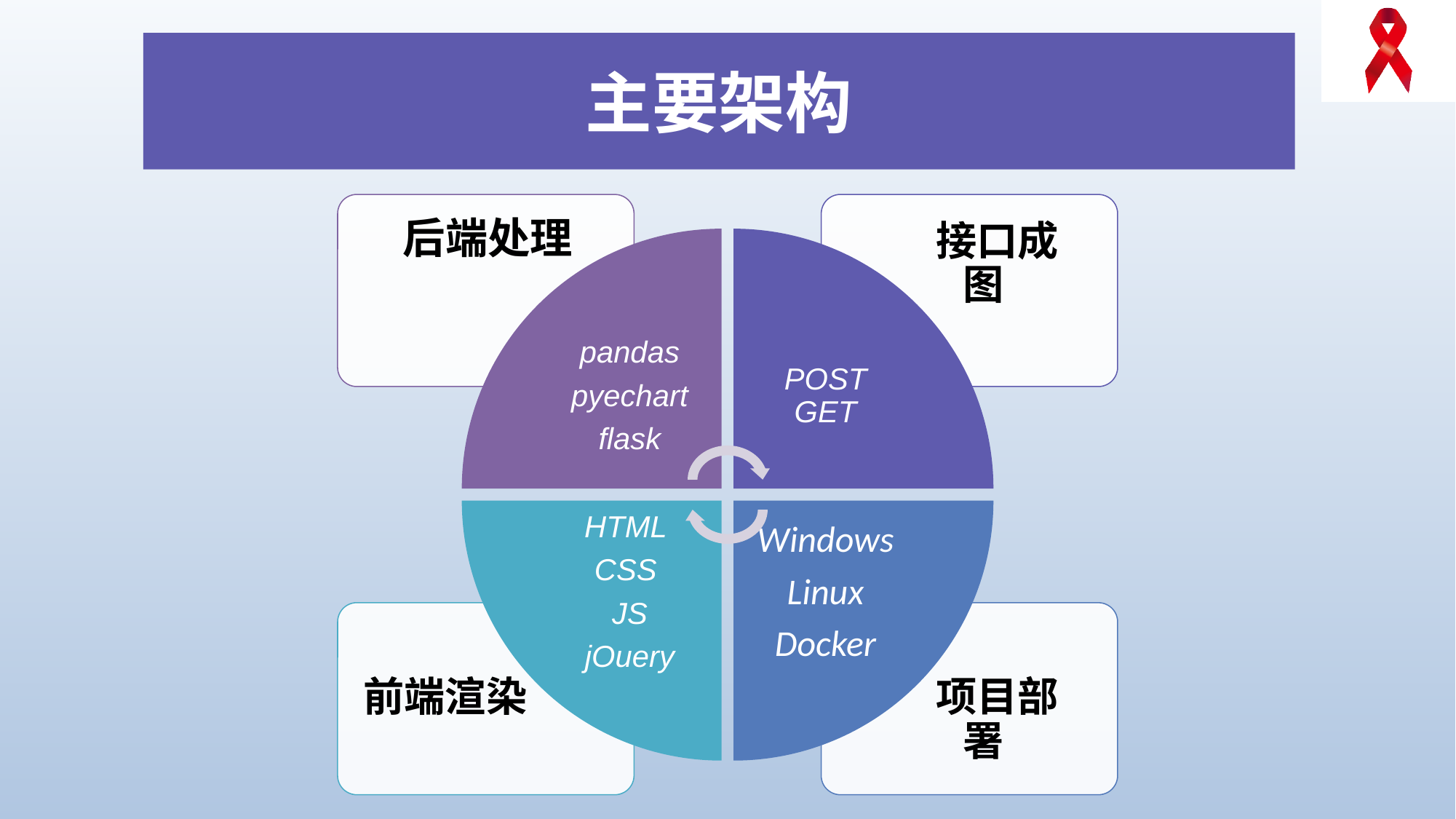

# 主要架构
项目部署
前端渲染
接口成图
后端处理
pandas
pyechart
flask
POST GET
Windows
Linux
Docker
HTML
CSS
JS
jOuery